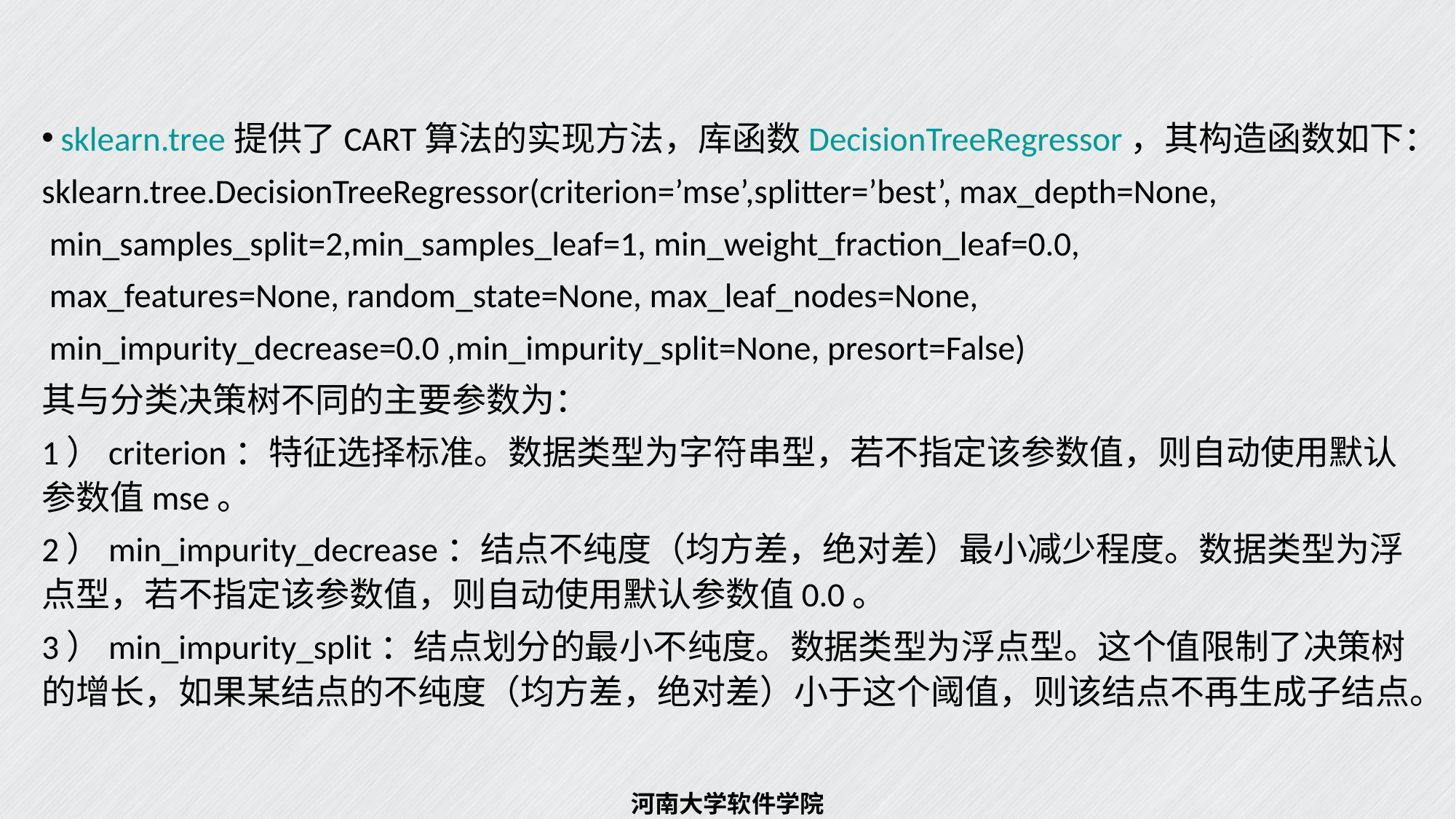

# 决策树回归
 sklearn.tree提供了CART算法的实现方法，库函数DecisionTreeRegressor，其构造函数如下：
sklearn.tree.DecisionTreeRegressor(criterion=’mse’,splitter=’best’, max_depth=None,
 min_samples_split=2,min_samples_leaf=1, min_weight_fraction_leaf=0.0,
 max_features=None, random_state=None, max_leaf_nodes=None,
 min_impurity_decrease=0.0 ,min_impurity_split=None, presort=False)
其与分类决策树不同的主要参数为：
1）criterion：特征选择标准。数据类型为字符串型，若不指定该参数值，则自动使用默认参数值mse。
2）min_impurity_decrease：结点不纯度（均方差，绝对差）最小减少程度。数据类型为浮点型，若不指定该参数值，则自动使用默认参数值0.0。
3）min_impurity_split：结点划分的最小不纯度。数据类型为浮点型。这个值限制了决策树的增长，如果某结点的不纯度（均方差，绝对差）小于这个阈值，则该结点不再生成子结点。